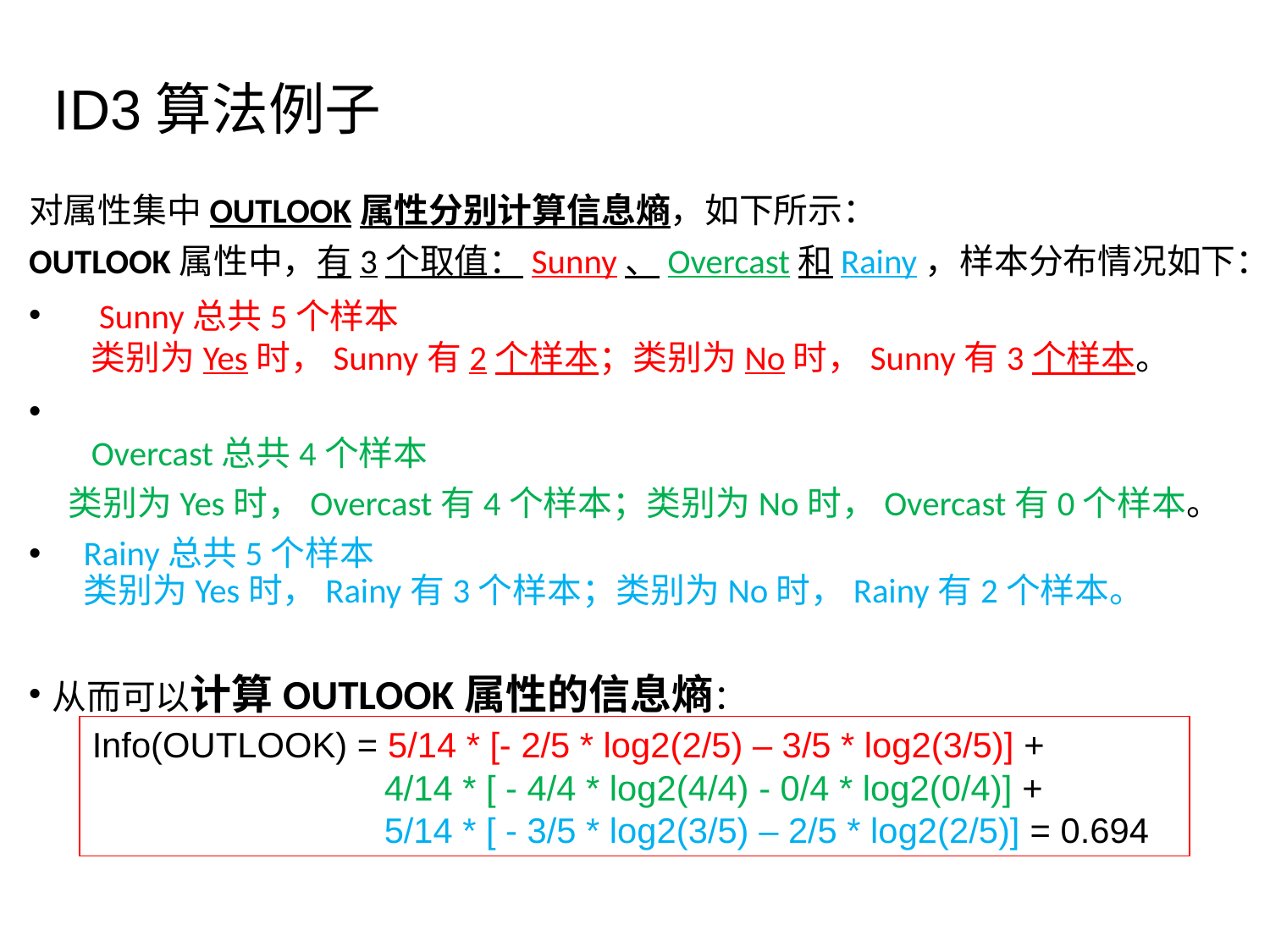

# ID3算法例子
对属性集中OUTLOOK属性分别计算信息熵，如下所示：
OUTLOOK属性中，有3个取值：Sunny、Overcast和Rainy，样本分布情况如下：
      Sunny总共5个样本
     类别为Yes时，Sunny有2个样本；类别为No时，Sunny有3个样本。
     Overcast总共4个样本
    类别为Yes时，Overcast有4个样本；类别为No时，Overcast有0个样本。
    Rainy总共5个样本
    类别为Yes时，Rainy有3个样本；类别为No时，Rainy有2个样本。

从而可以计算OUTLOOK属性的信息熵：
Info(OUTLOOK) = 5/14 * [- 2/5 * log2(2/5) – 3/5 * log2(3/5)] +
                              4/14 * [ - 4/4 * log2(4/4) - 0/4 * log2(0/4)] +
                              5/14 * [ - 3/5 * log2(3/5) – 2/5 * log2(2/5)] = 0.694